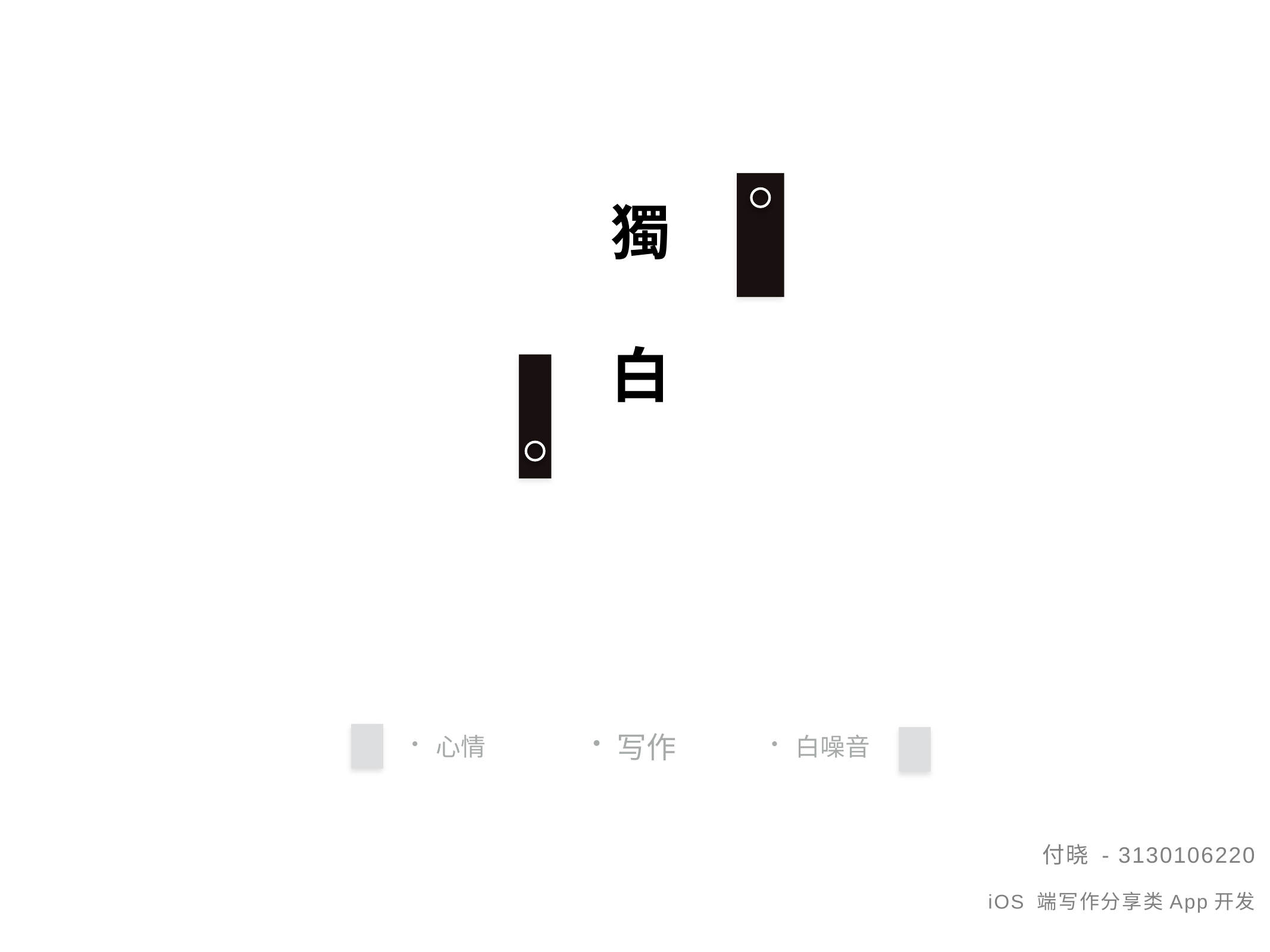

# 獨 白

写作

心情
白噪音

付晓 - 3130106220
iOS 端写作分享类App开发